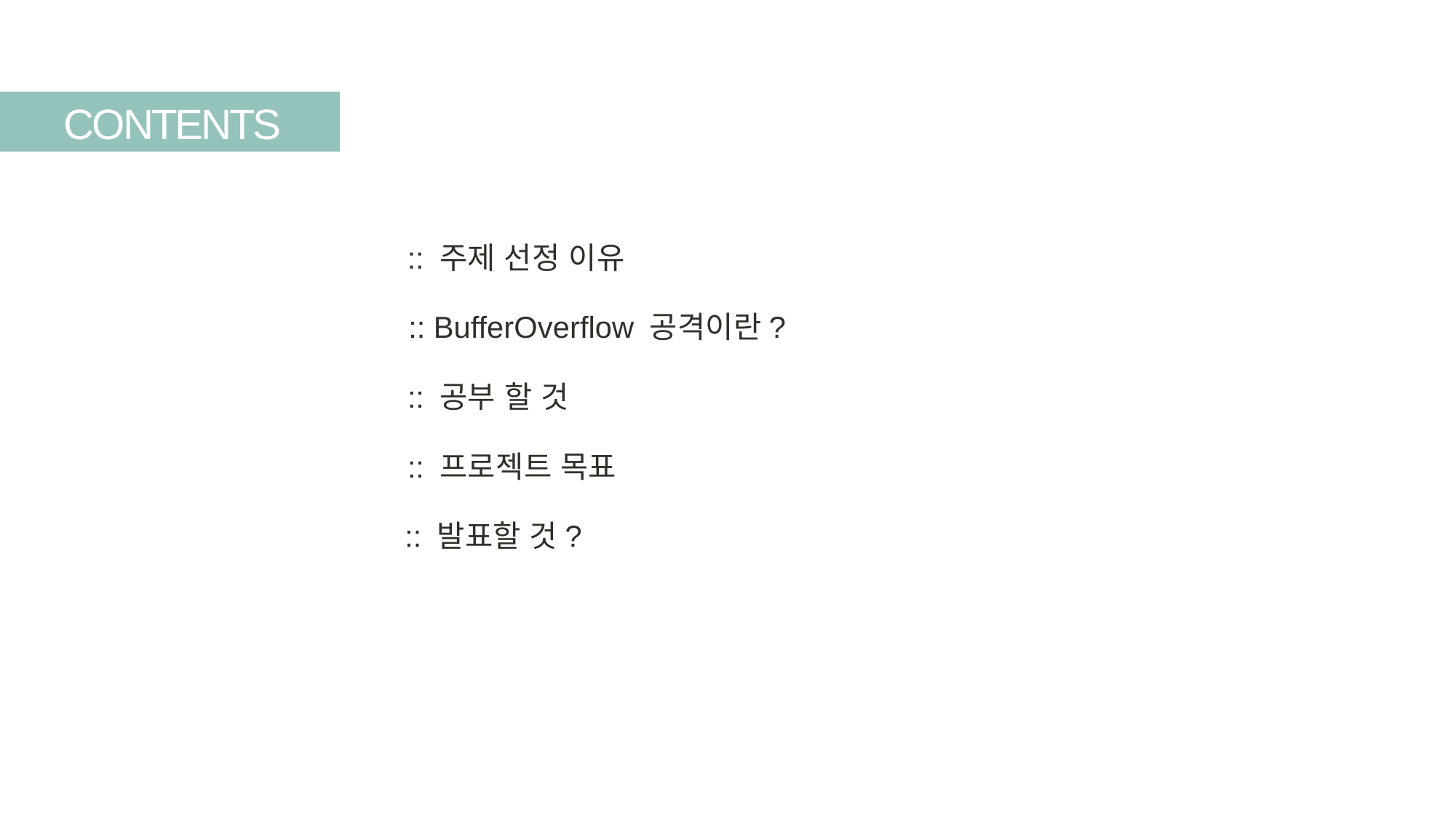

CONTENTS

:: 주제 선정 이유
:: BufferOverflow 공격이란?
:: 공부 할 것
:: 프로젝트 목표
:: 발표할 것?